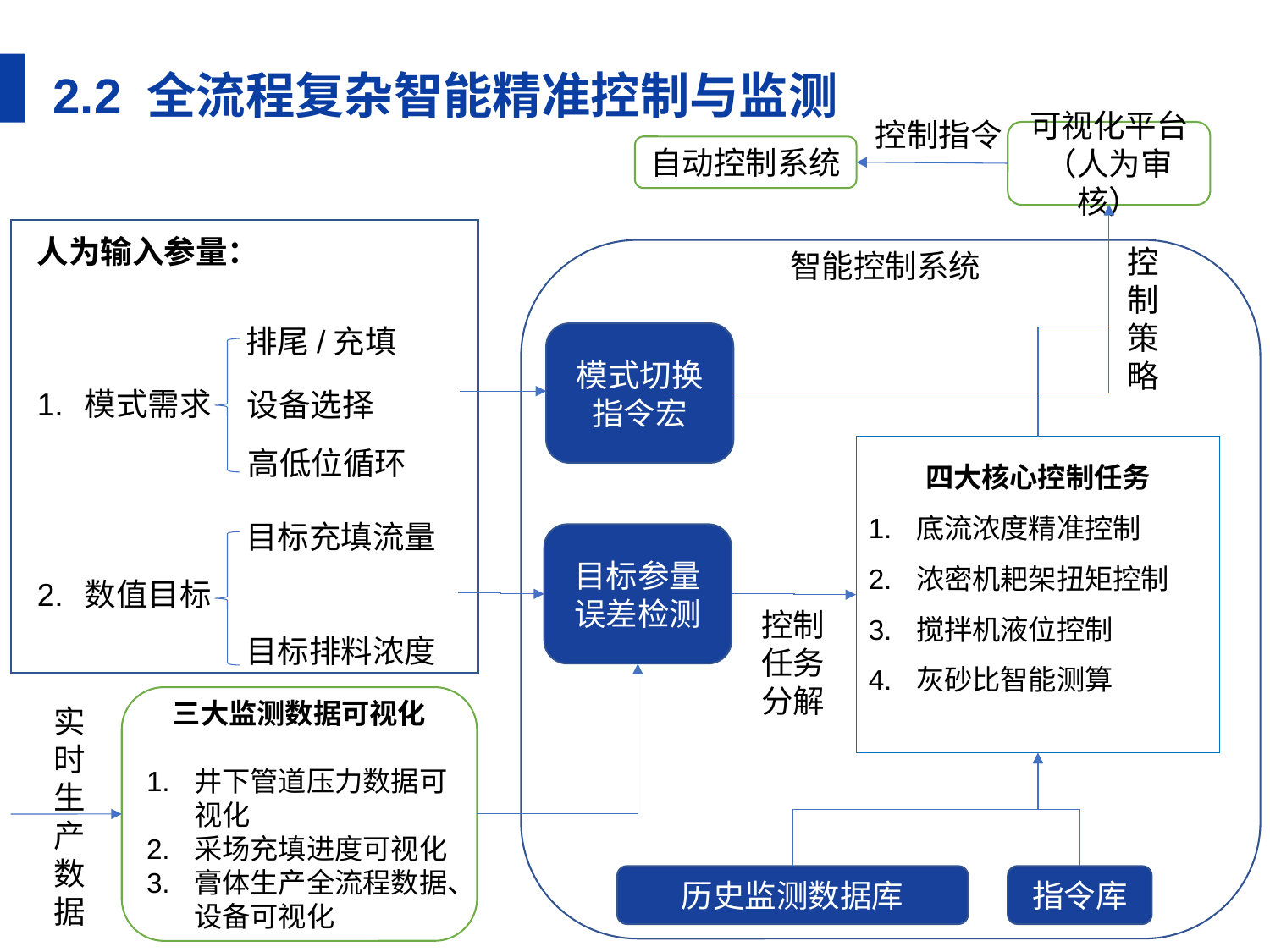

2.2 全流程复杂智能精准控制与监测

控制指令
可视化平台（人为审核）
自动控制系统

人为输入参量：

模式需求

数值目标
控制策略

智能控制系统
排尾/充填
模式切换指令宏

四大核心控制任务
底流浓度精准控制
浓密机耙架扭矩控制
搅拌机液位控制
灰砂比智能测算

高低位循环
目标充填流量

目标排料浓度
目标参量误差检测

控制任务分解
三大监测数据可视化

井下管道压力数据可视化
采场充填进度可视化
膏体生产全流程数据、设备可视化
实时生产数据
指令库
历史监测数据库
设备选择